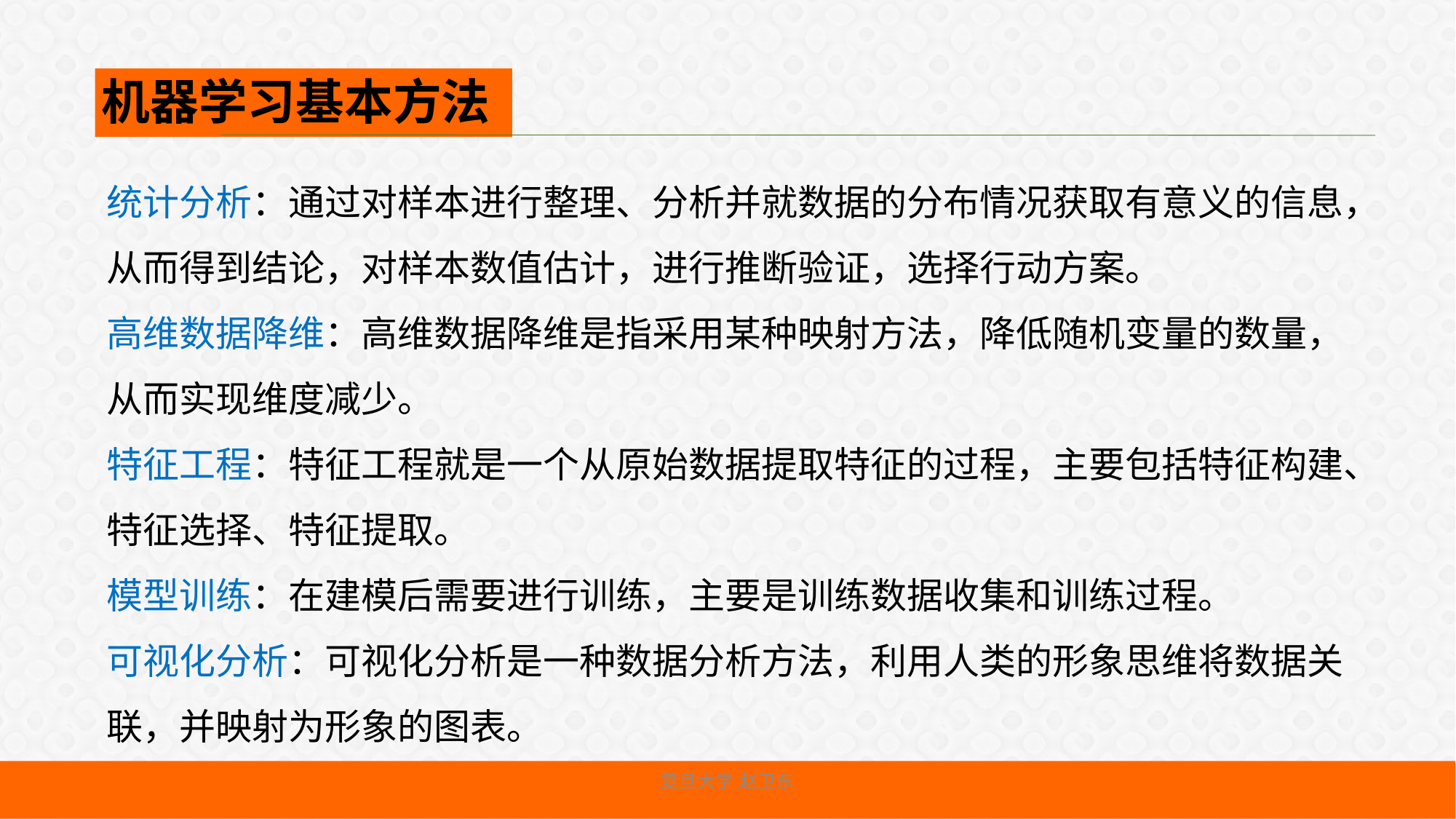

机器学习基本方法

统计分析：通过对样本进行整理、分析并就数据的分布情况获取有意义的信息，从而得到结论，对样本数值估计，进行推断验证，选择行动方案。
高维数据降维：高维数据降维是指采用某种映射方法，降低随机变量的数量，从而实现维度减少。
特征工程：特征工程就是一个从原始数据提取特征的过程，主要包括特征构建、特征选择、特征提取。
模型训练：在建模后需要进行训练，主要是训练数据收集和训练过程。
可视化分析：可视化分析是一种数据分析方法，利用人类的形象思维将数据关联，并映射为形象的图表。
复旦大学 赵卫东